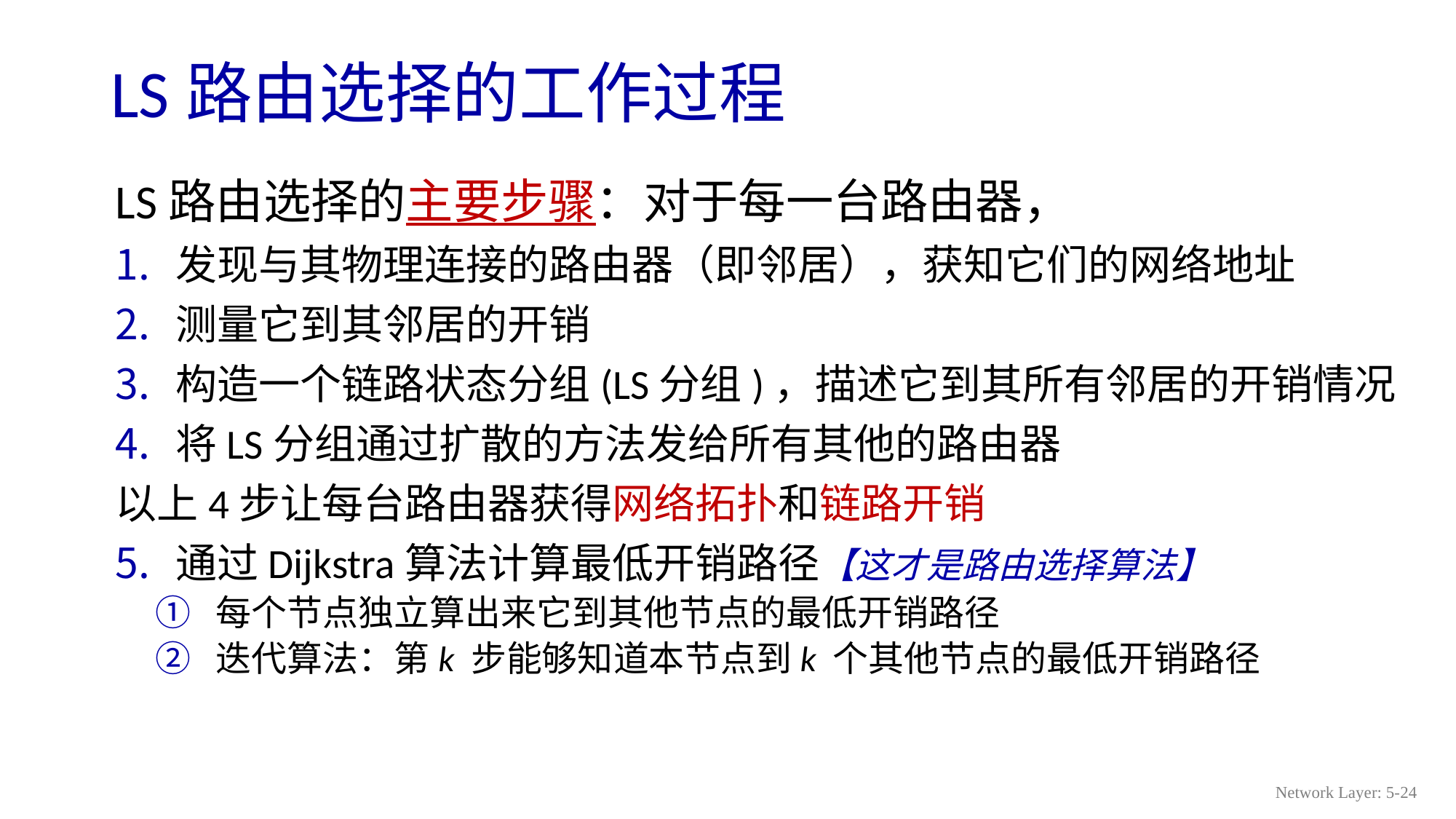

# LS路由选择的工作过程
LS路由选择的主要步骤：对于每一台路由器，
发现与其物理连接的路由器（即邻居），获知它们的网络地址
测量它到其邻居的开销
构造一个链路状态分组(LS分组)，描述它到其所有邻居的开销情况
将LS分组通过扩散的方法发给所有其他的路由器
	以上4步让每台路由器获得网络拓扑和链路开销
通过Dijkstra算法计算最低开销路径【这才是路由选择算法】
每个节点独立算出来它到其他节点的最低开销路径
迭代算法：第k 步能够知道本节点到k 个其他节点的最低开销路径

Network Layer: 5-24